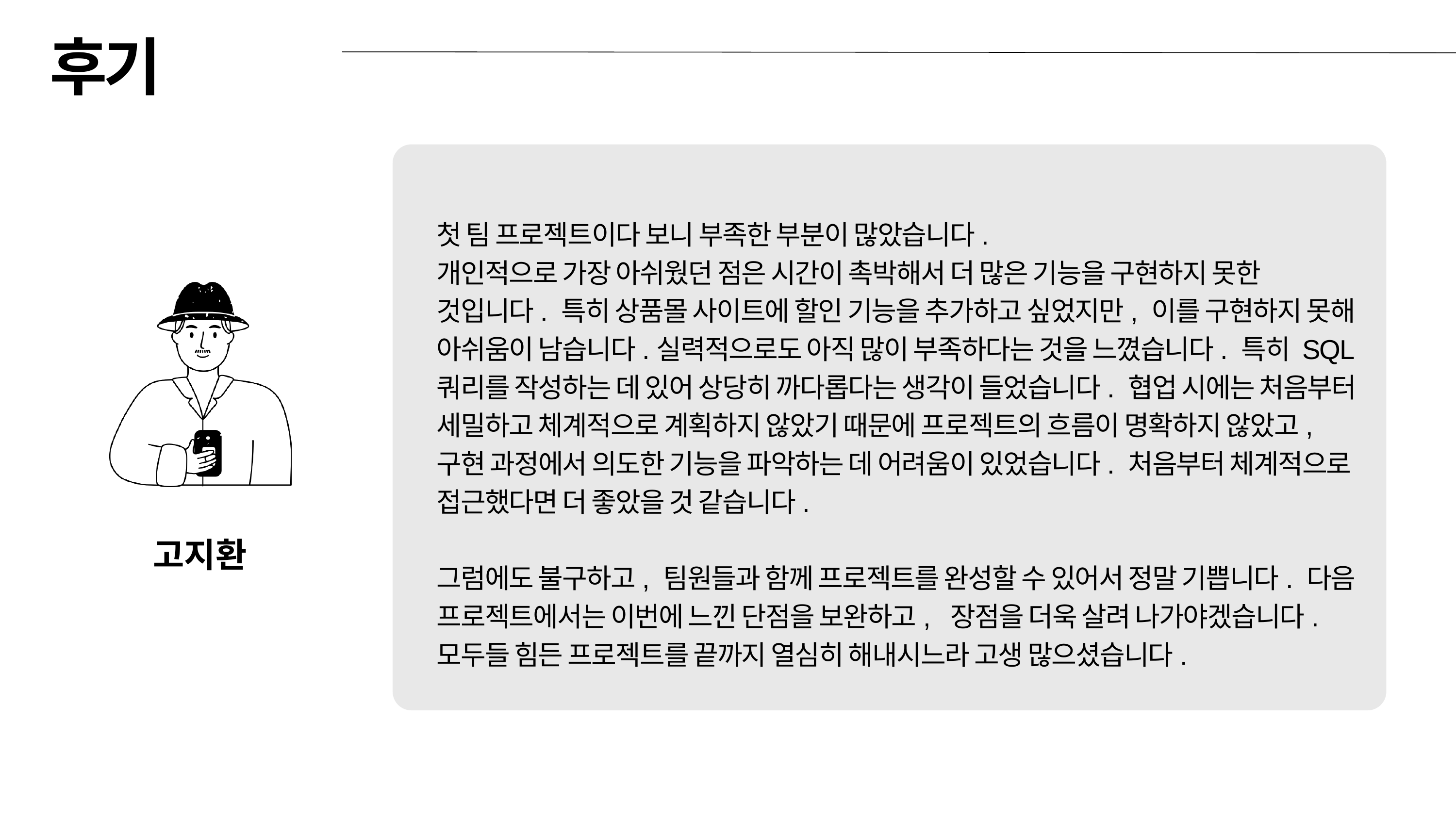

후기

첫 팀 프로젝트이다 보니 부족한 부분이 많았습니다.
개인적으로 가장 아쉬웠던 점은 시간이 촉박해서 더 많은 기능을 구현하지 못한 것입니다. 특히 상품몰 사이트에 할인 기능을 추가하고 싶었지만, 이를 구현하지 못해 아쉬움이 남습니다.실력적으로도 아직 많이 부족하다는 것을 느꼈습니다. 특히 SQL 쿼리를 작성하는 데 있어 상당히 까다롭다는 생각이 들었습니다. 협업 시에는 처음부터 세밀하고 체계적으로 계획하지 않았기 때문에 프로젝트의 흐름이 명확하지 않았고, 구현 과정에서 의도한 기능을 파악하는 데 어려움이 있었습니다. 처음부터 체계적으로 접근했다면 더 좋았을 것 같습니다.

그럼에도 불구하고, 팀원들과 함께 프로젝트를 완성할 수 있어서 정말 기쁩니다. 다음 프로젝트에서는 이번에 느낀 단점을 보완하고,  장점을 더욱 살려 나가야겠습니다.
모두들 힘든 프로젝트를 끝까지 열심히 해내시느라 고생 많으셨습니다.

고지환